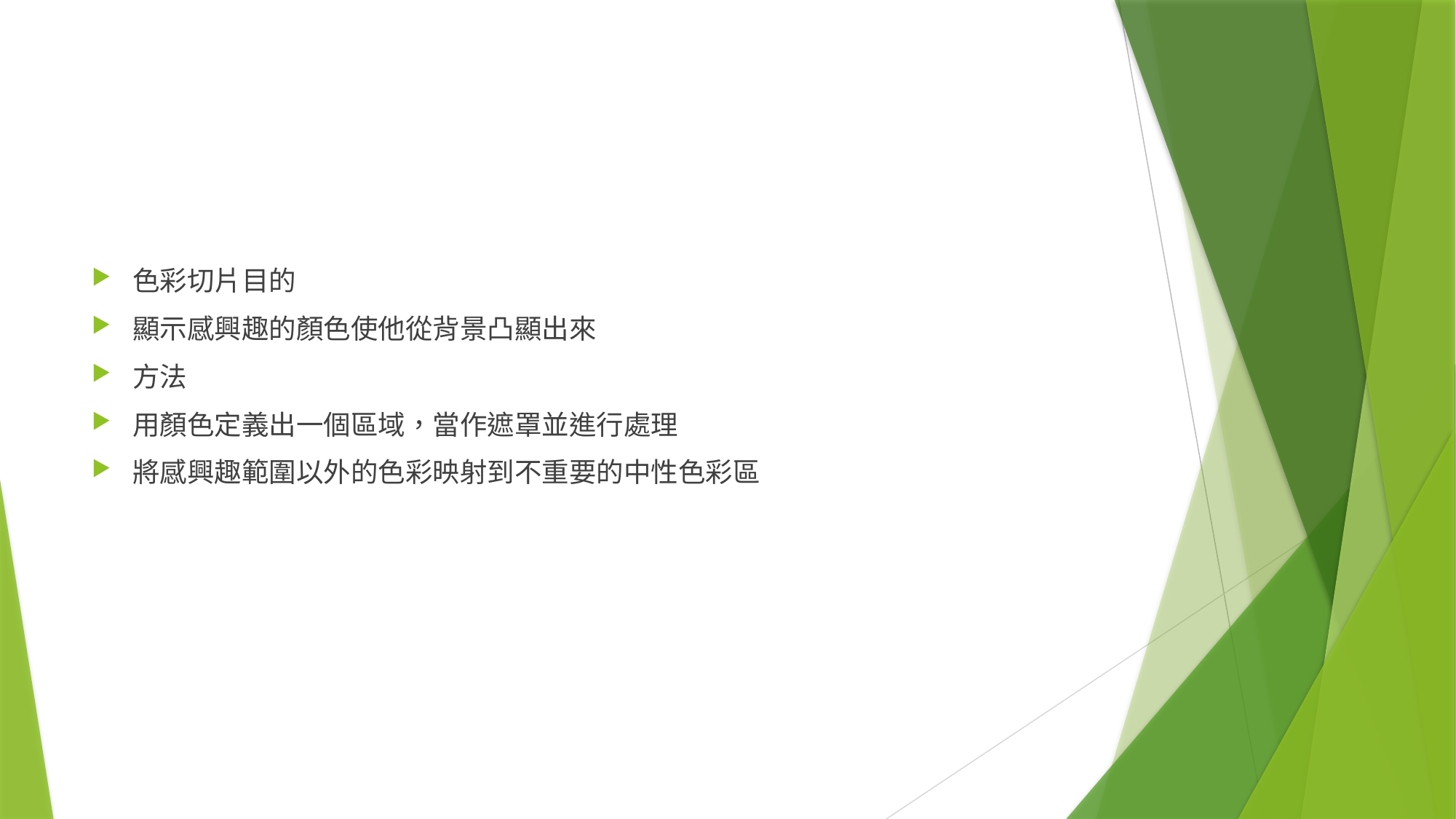

#
色彩切片目的
顯示感興趣的顏色使他從背景凸顯出來
方法
用顏色定義出一個區域，當作遮罩並進行處理
將感興趣範圍以外的色彩映射到不重要的中性色彩區